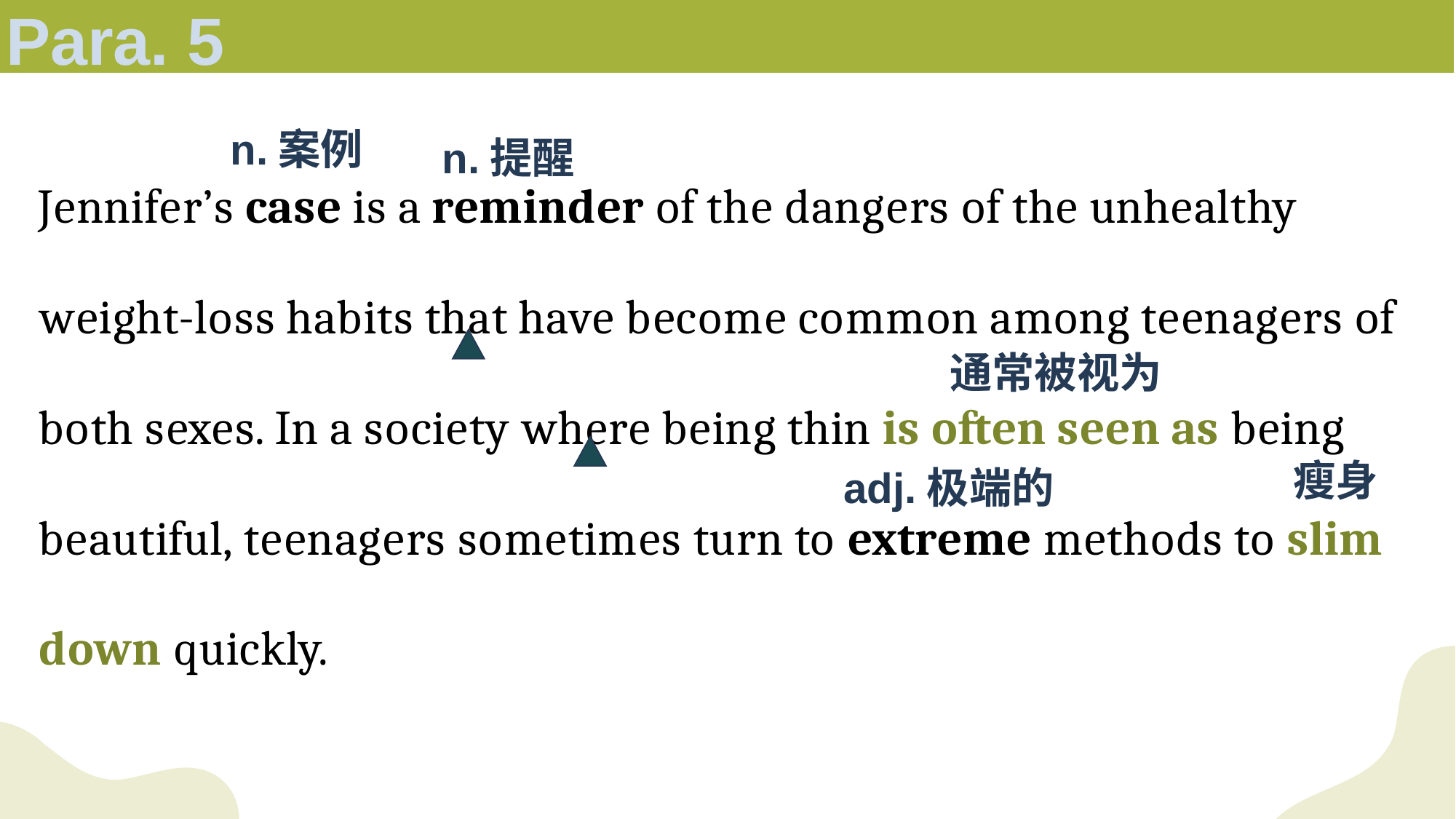

Para. 5
Jennifer’s case is a reminder of the dangers of the unhealthy weight-loss habits that have become common among teenagers of both sexes. In a society where being thin is often seen as being beautiful, teenagers sometimes turn to extreme methods to slim down quickly.
n.案例
n.提醒

通常被视为

瘦身
adj.极端的